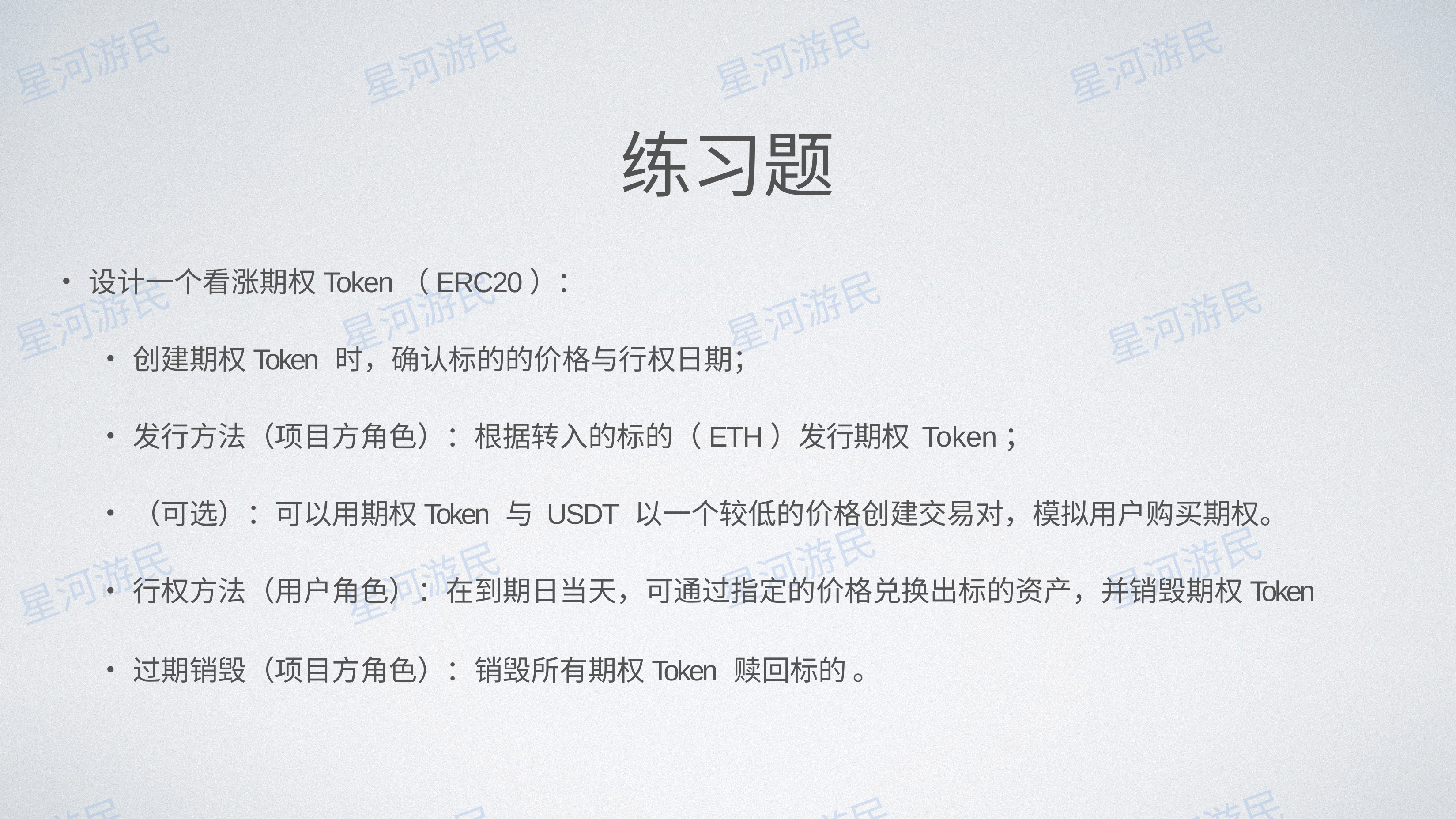

# 练习题
设计⼀个看涨期权Token（ERC20）：
创建期权Token 时，确认标的的价格与⾏权⽇期；
发⾏⽅法（项⽬⽅⻆⾊）：根据转⼊的标的（ETH）发⾏期权 Token；
（可选）：可以⽤期权Token 与 USDT 以⼀个较低的价格创建交易对，模拟⽤户购买期权。
⾏权⽅法（⽤户⻆⾊）：在到期⽇当天，可通过指定的价格兑换出标的资产，并销毁期权Token

过期销毁（项⽬⽅⻆⾊）：销毁所有期权Token 赎回标的 。